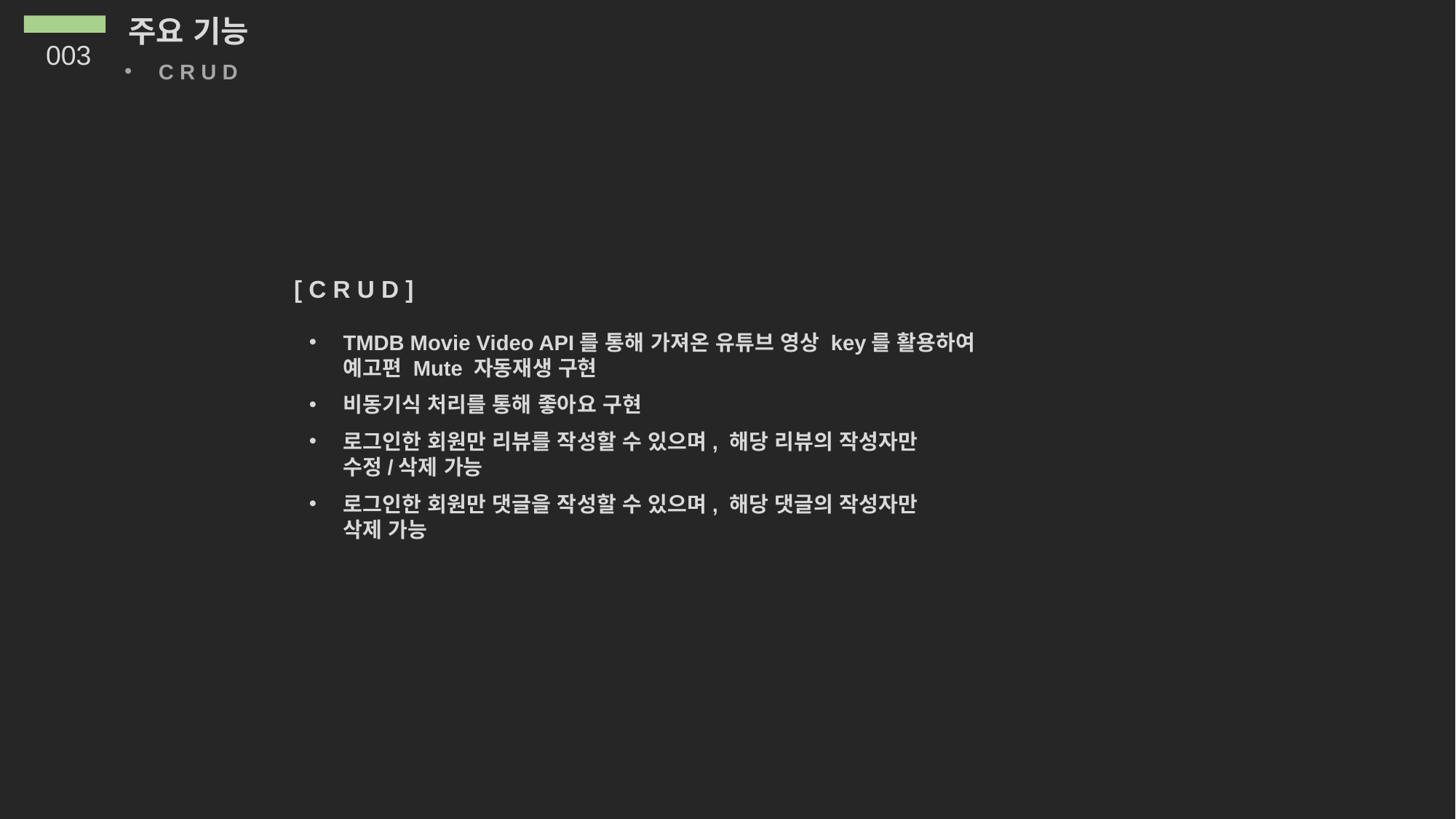

주요 기능

003
C R U D
[ C R U D ]
TMDB Movie Video API를 통해 가져온 유튜브 영상 key를 활용하여 예고편 Mute 자동재생 구현
비동기식 처리를 통해 좋아요 구현
로그인한 회원만 리뷰를 작성할 수 있으며, 해당 리뷰의 작성자만 수정/삭제 가능
로그인한 회원만 댓글을 작성할 수 있으며, 해당 댓글의 작성자만 삭제 가능